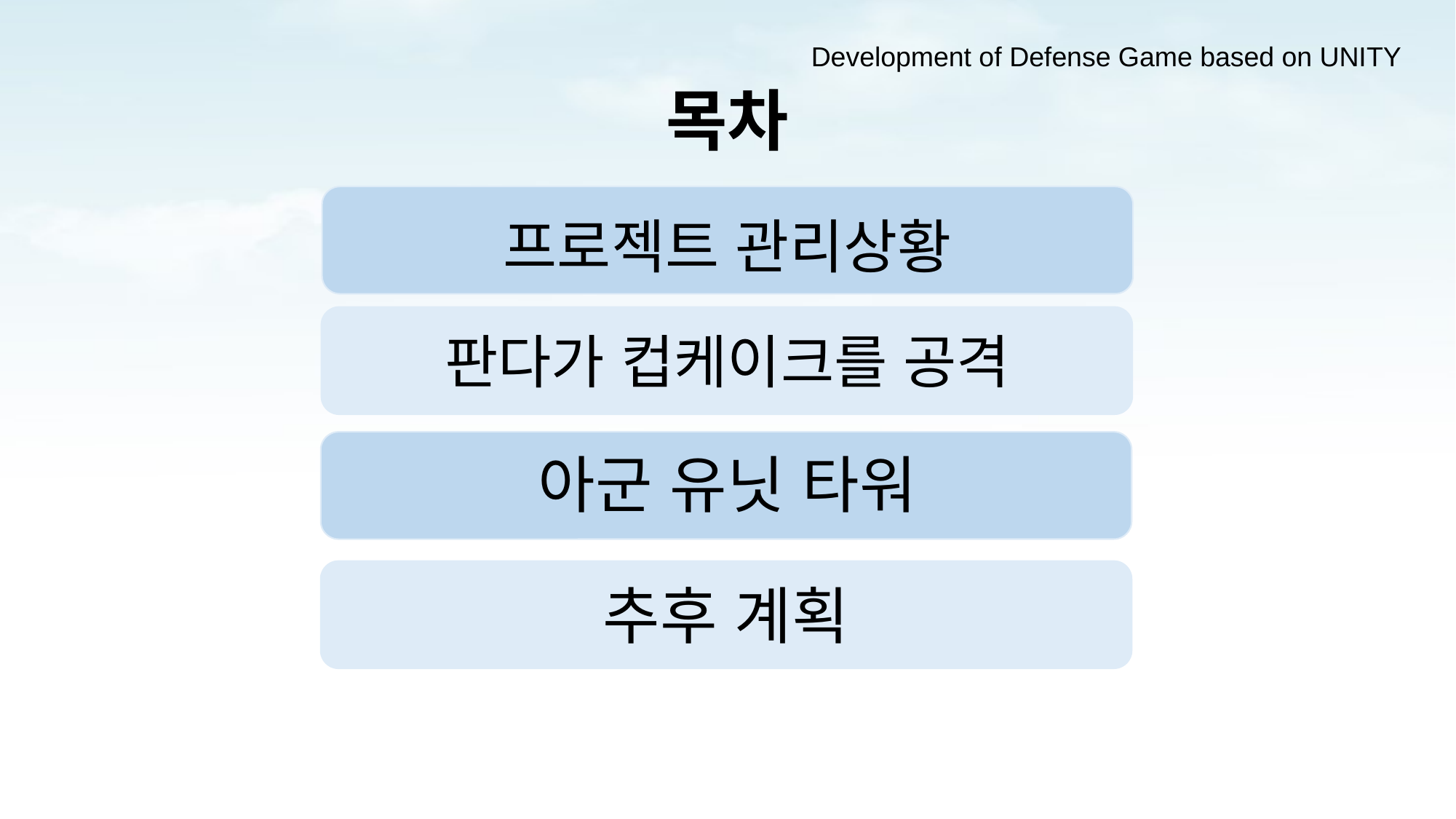

Development of Defense Game based on UNITY
목차

프로젝트 관리상황

판다가 컵케이크를 공격

아군 유닛 타워

추후 계획